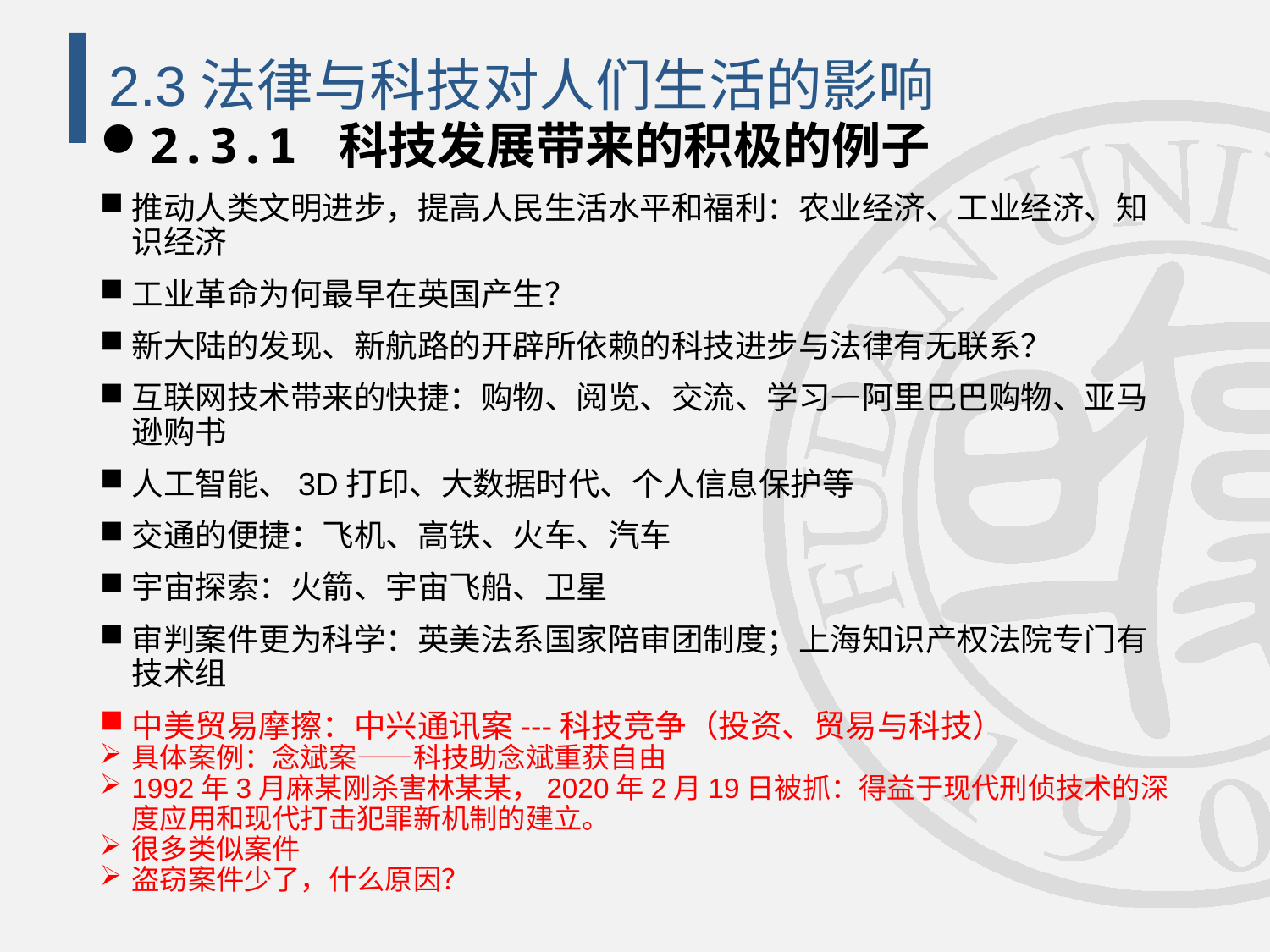

# 2.3法律与科技对人们生活的影响
2.3.1 科技发展带来的积极的例子
推动人类文明进步，提高人民生活水平和福利：农业经济、工业经济、知识经济
工业革命为何最早在英国产生？
新大陆的发现、新航路的开辟所依赖的科技进步与法律有无联系？
互联网技术带来的快捷：购物、阅览、交流、学习—阿里巴巴购物、亚马逊购书
人工智能、3D打印、大数据时代、个人信息保护等
交通的便捷：飞机、高铁、火车、汽车
宇宙探索：火箭、宇宙飞船、卫星
审判案件更为科学：英美法系国家陪审团制度；上海知识产权法院专门有技术组
中美贸易摩擦：中兴通讯案---科技竞争（投资、贸易与科技）
具体案例：念斌案——科技助念斌重获自由
1992年3月麻某刚杀害林某某，2020年2月19日被抓：得益于现代刑侦技术的深度应用和现代打击犯罪新机制的建立。
很多类似案件
盗窃案件少了，什么原因？